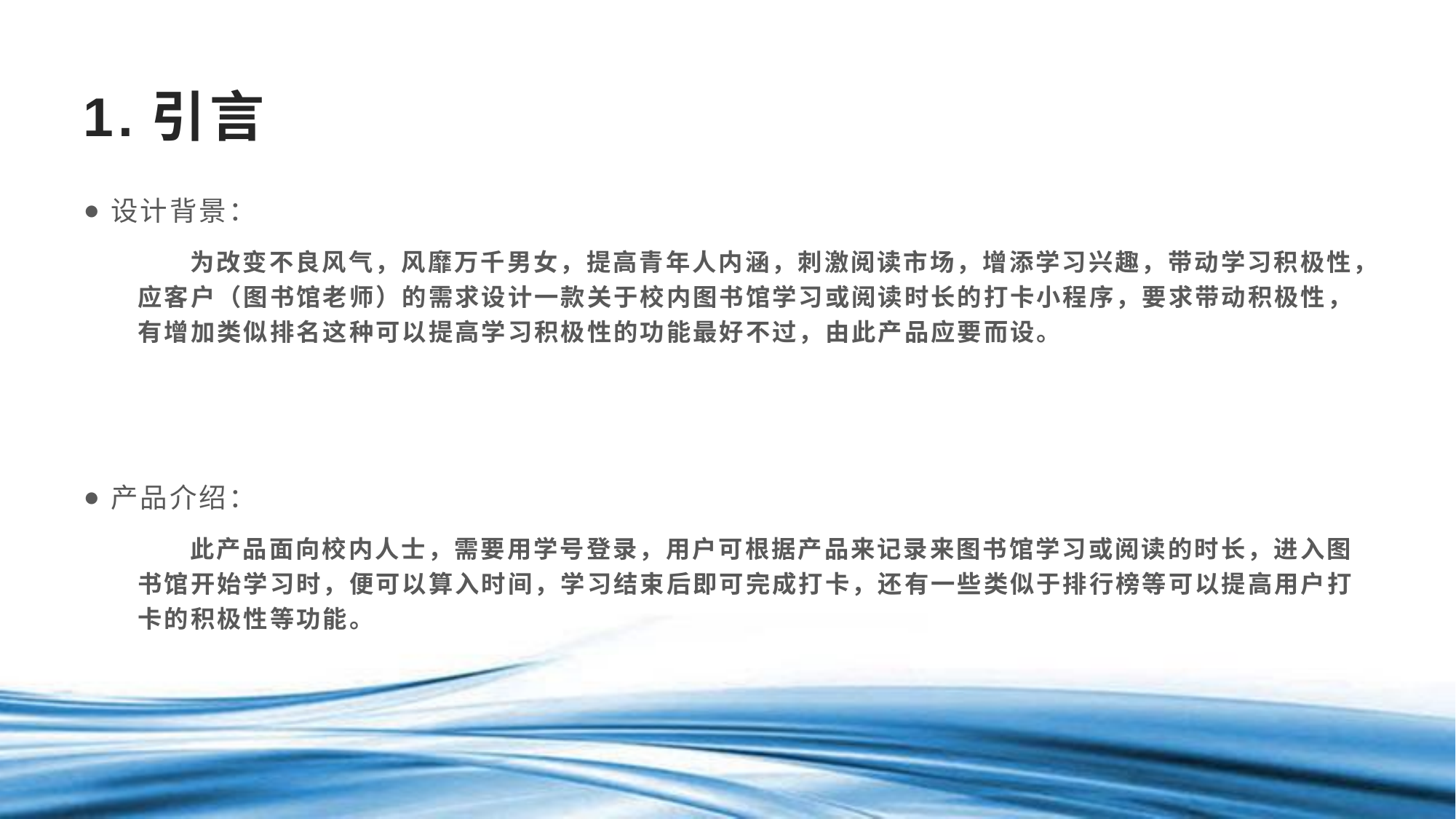

# 1.引言
设计背景：
      为改变不良风气，风靡万千男女，提高青年人内涵，刺激阅读市场，增添学习兴趣，带动学习积极性，应客户（图书馆老师）的需求设计一款关于校内图书馆学习或阅读时长的打卡小程序，要求带动积极性，有增加类似排名这种可以提高学习积极性的功能最好不过，由此产品应要而设。

产品介绍：
      此产品面向校内人士，需要用学号登录，用户可根据产品来记录来图书馆学习或阅读的时长，进入图书馆开始学习时，便可以算入时间，学习结束后即可完成打卡，还有一些类似于排行榜等可以提高用户打卡的积极性等功能。